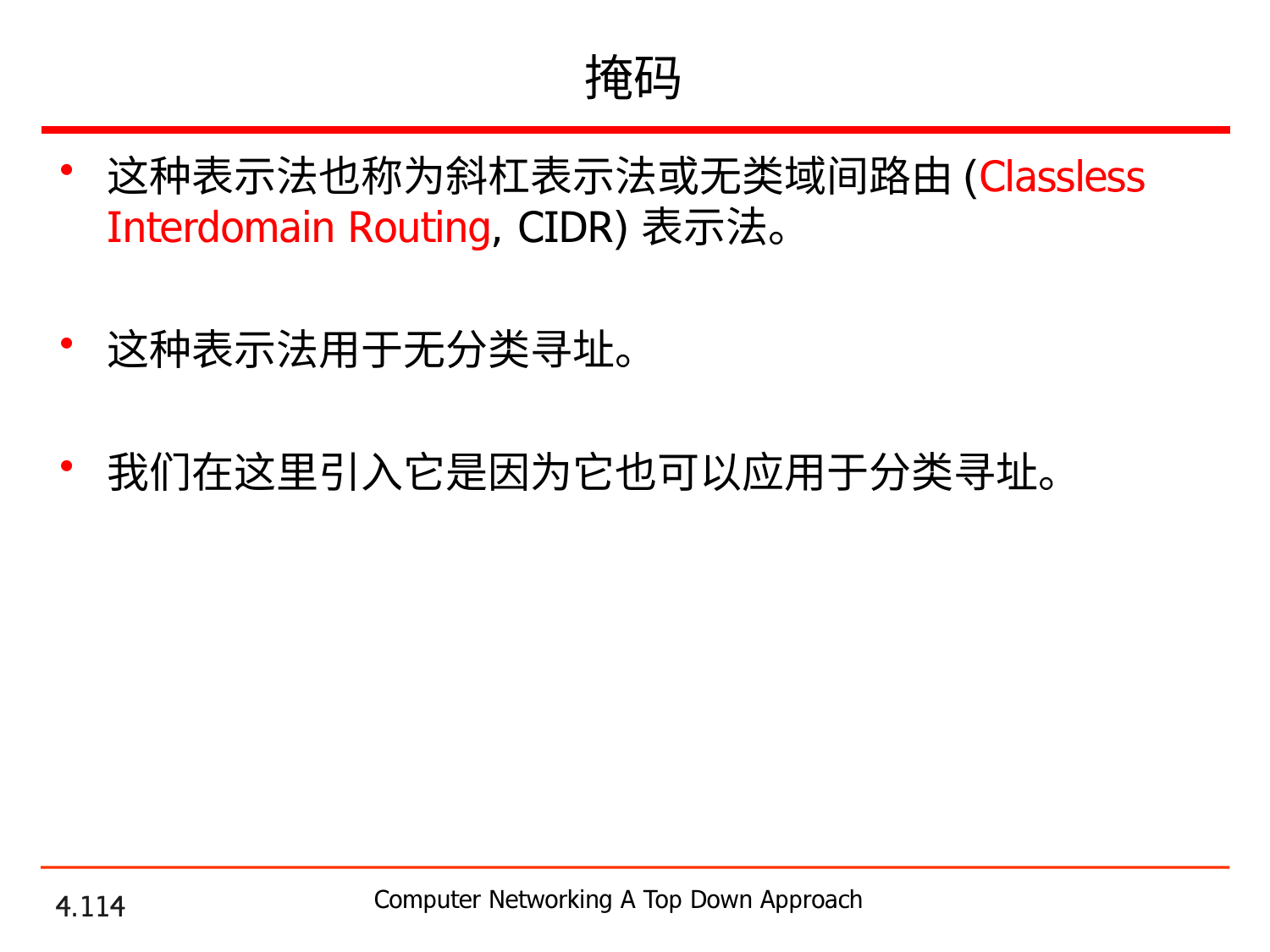

# 掩码
这种表示法也称为斜杠表示法或无类域间路由(Classless Interdomain Routing, CIDR)表示法。

这种表示法用于无分类寻址。

我们在这里引入它是因为它也可以应用于分类寻址。